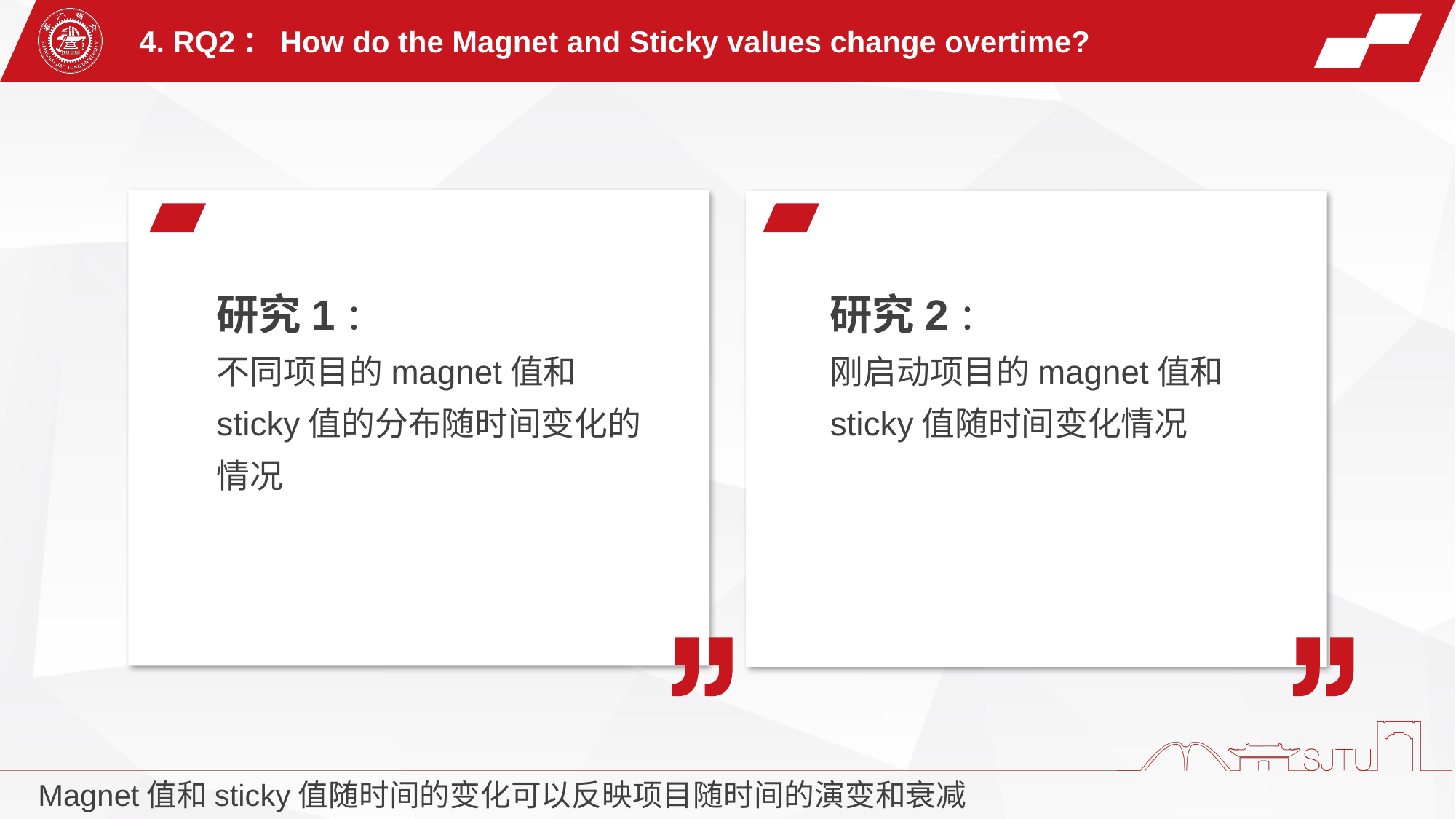

4. RQ2：How do the Magnet and Sticky values change overtime?

研究1：
不同项目的magnet值和sticky值的分布随时间变化的情况
研究2：
刚启动项目的magnet值和sticky值随时间变化情况

Magnet值和sticky值随时间的变化可以反映项目随时间的演变和衰减